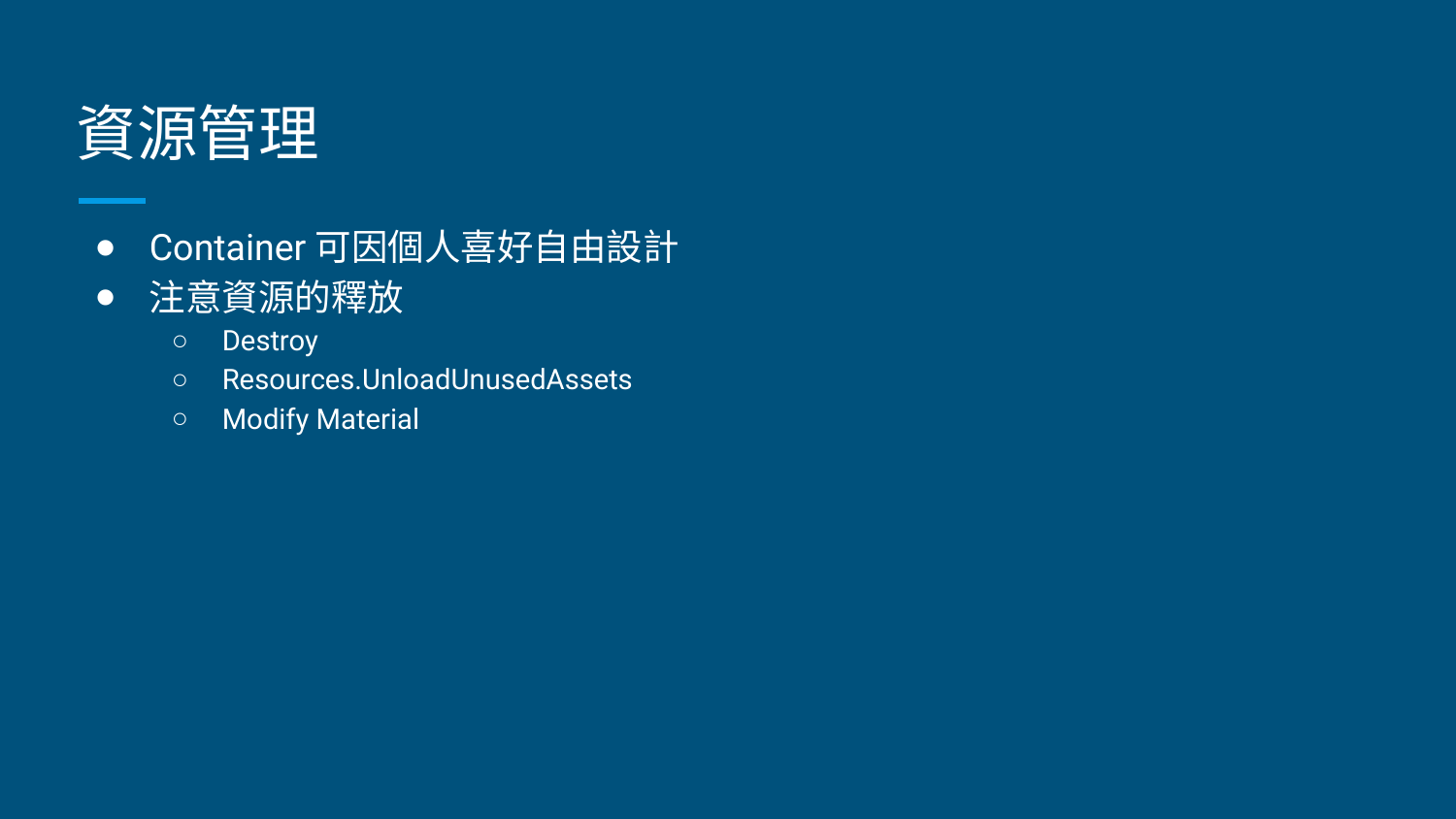

# 資源管理
Container可因個人喜好自由設計
注意資源的釋放
Destroy
Resources.UnloadUnusedAssets
Modify Material